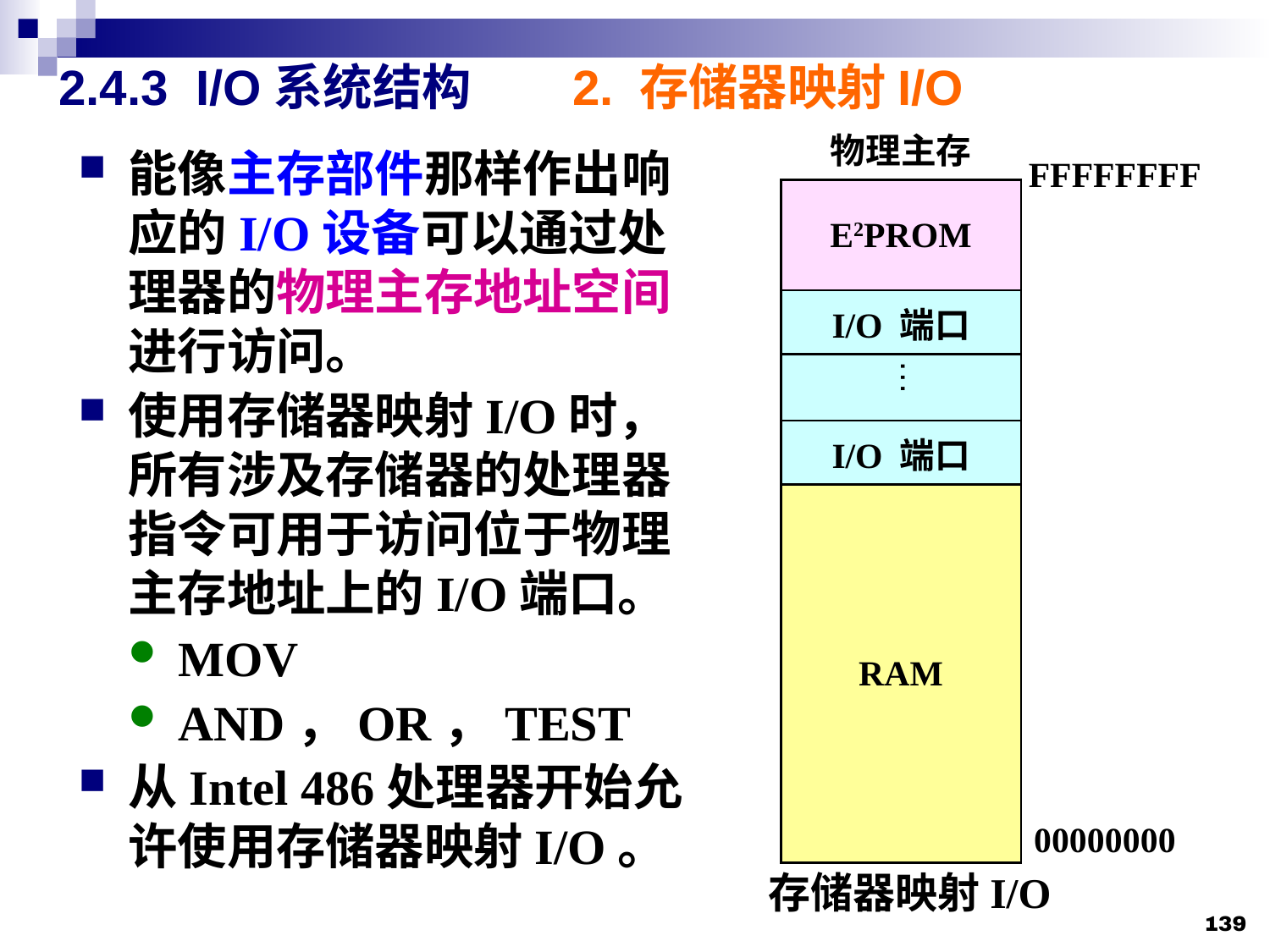

# 2.4.3  I/O系统结构        2. 存储器映射I/O
| 物理主存 |
| --- |
| E2PROM |
| I/O 端口 |
|  |
| I/O 端口 |
| RAM |
能像主存部件那样作出响应的I/O设备可以通过处理器的物理主存地址空间进行访问。
使用存储器映射I/O时，所有涉及存储器的处理器指令可用于访问位于物理主存地址上的I/O端口。
MOV
AND，OR，TEST
从Intel 486处理器开始允许使用存储器映射I/O。
FFFFFFFF
…
00000000
存储器映射I/O
139